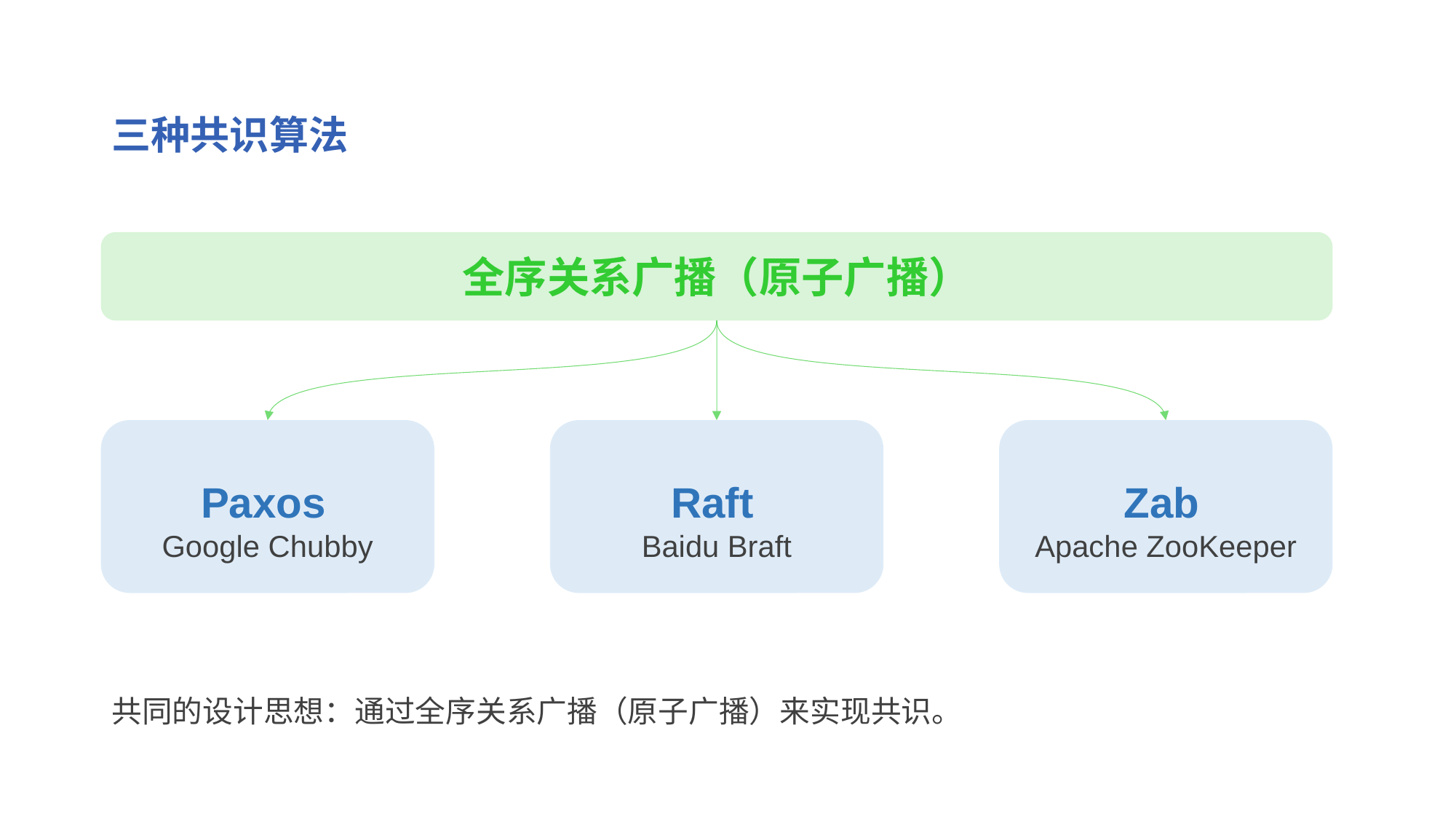

三种共识算法
全序关系广播（原子广播）
Paxos
Google Chubby
Raft
Baidu Braft
Zab
Apache ZooKeeper
共同的设计思想：通过全序关系广播（原子广播）来实现共识。